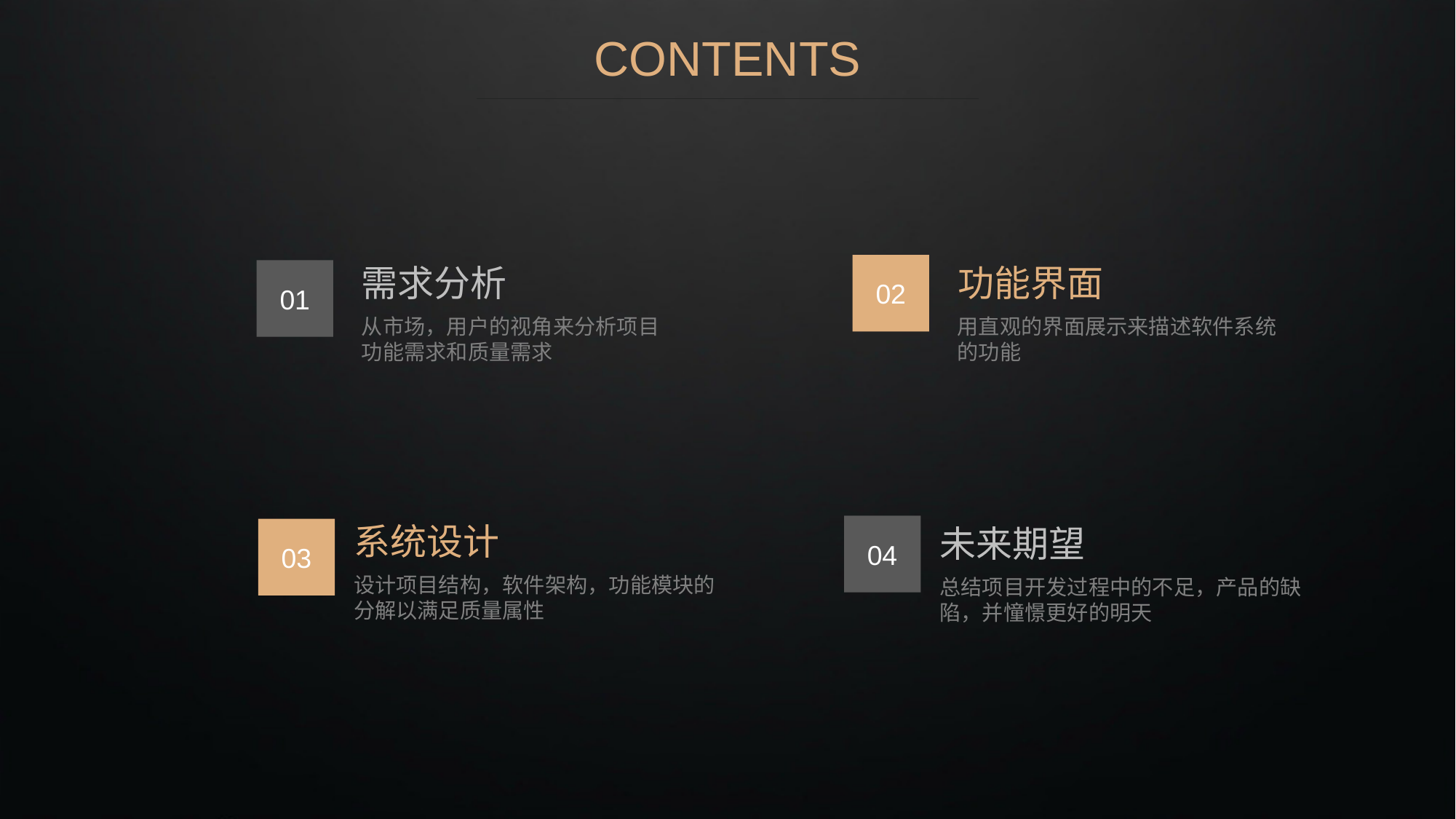

CONTENTS
功能界面
02
需求分析
01
用直观的界面展示来描述软件系统
的功能
从市场，用户的视角来分析项目
功能需求和质量需求
系统设计
未来期望
04
03
设计项目结构，软件架构，功能模块的
分解以满足质量属性
总结项目开发过程中的不足，产品的缺陷，并憧憬更好的明天